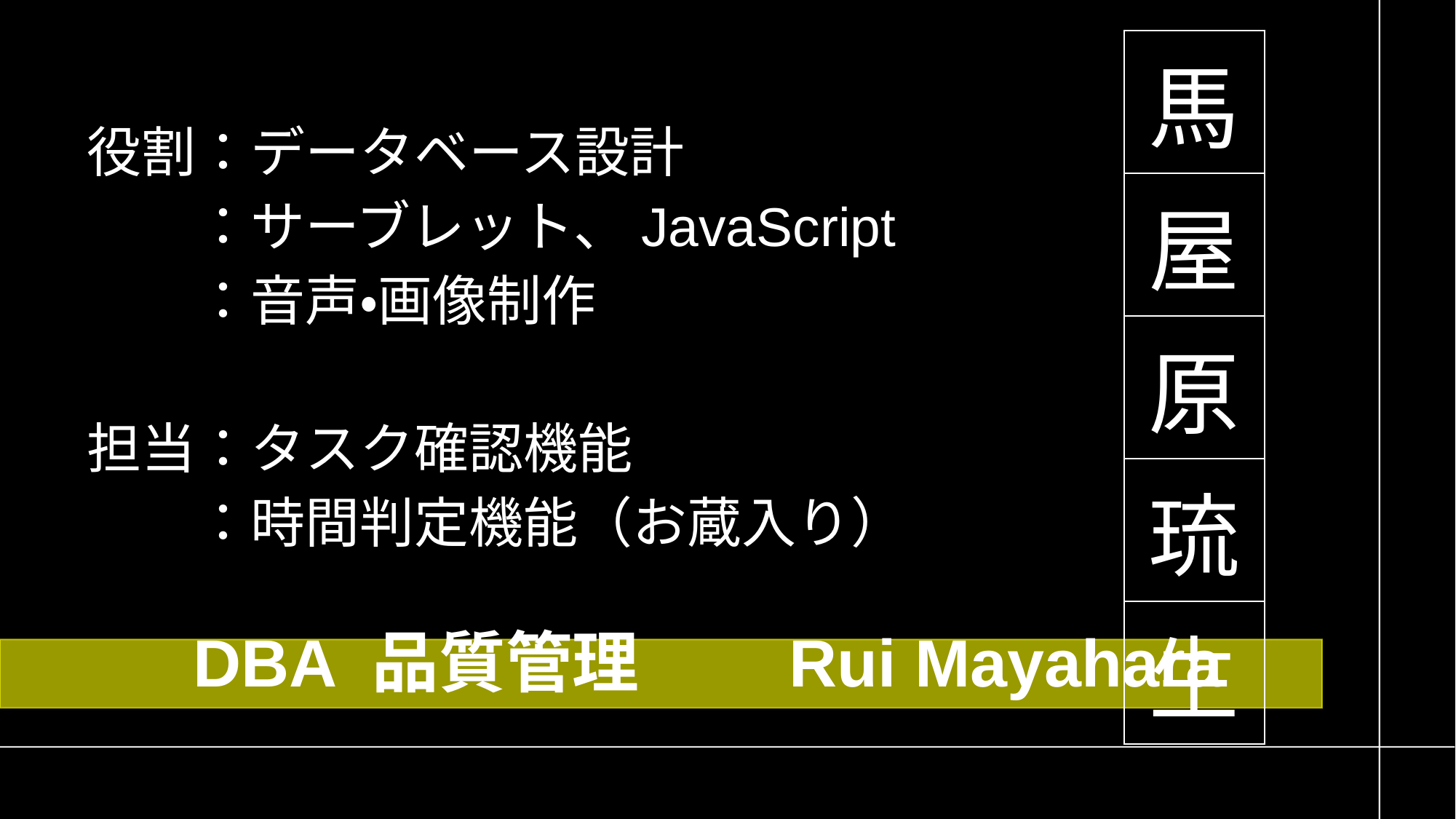

| 馬 |
| --- |
| 屋 |
| 原 |
| 琉 |
| 生 |
役割：データベース設計
	：サーブレット、JavaScript
	：音声・画像制作

担当：タスク確認機能
　　：時間判定機能（お蔵入り）

# DBA 品質管理　　Rui Mayahara